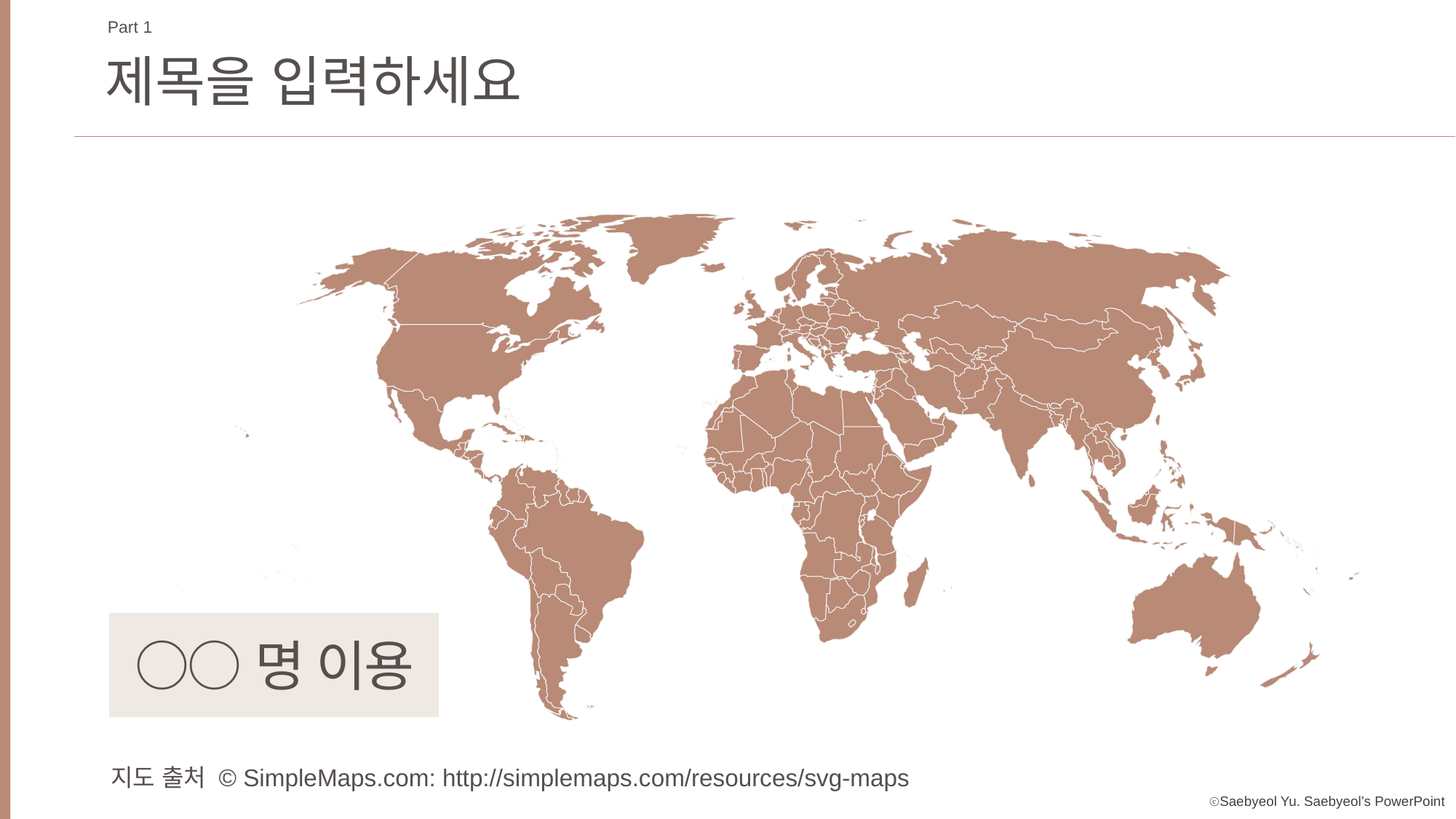

Part 1
제목을 입력하세요

○○명 이용
지도 출처 © SimpleMaps.com: http://simplemaps.com/resources/svg-maps